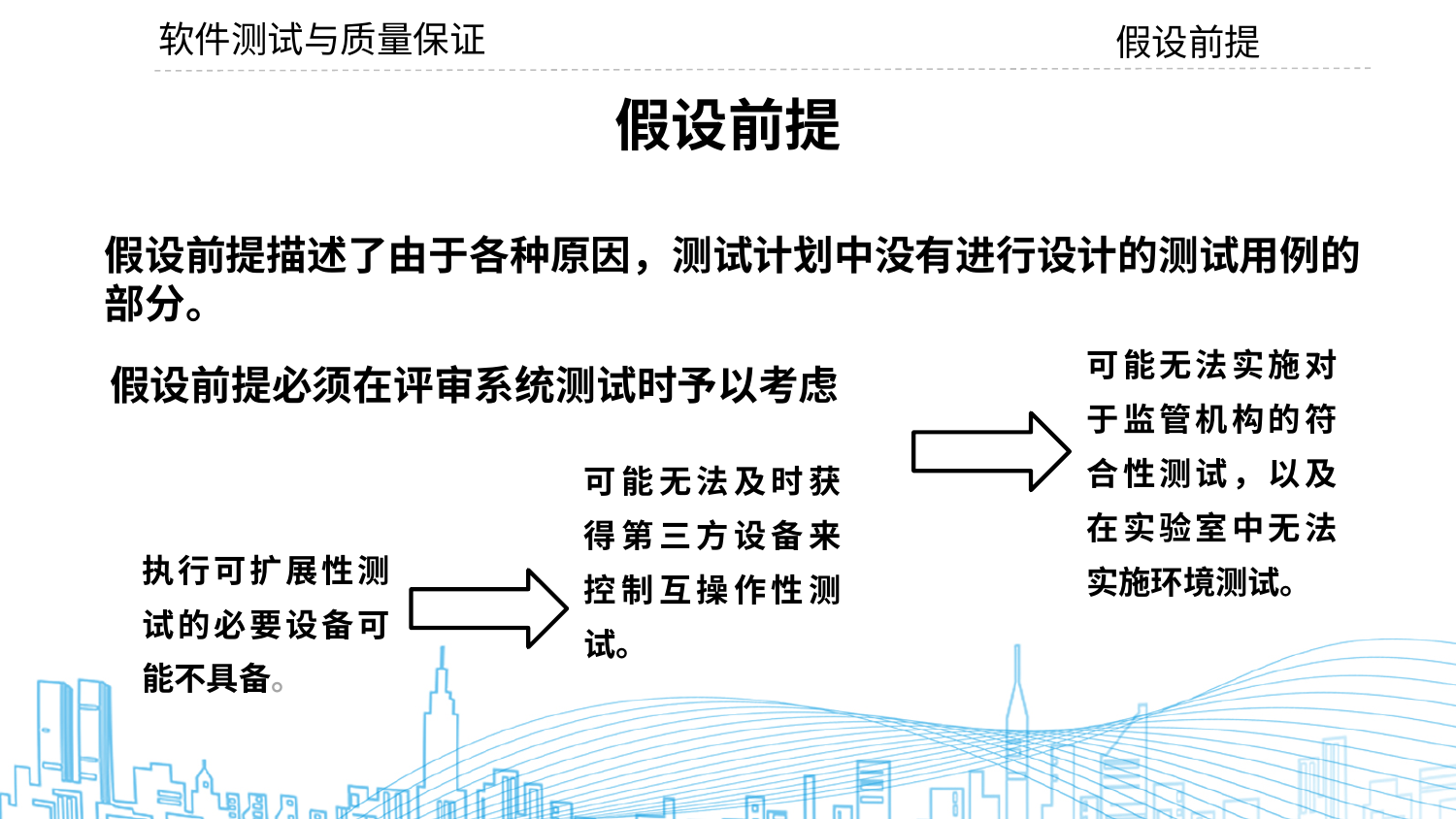

软件测试与质量保证
假设前提
假设前提
假设前提描述了由于各种原因，测试计划中没有进行设计的测试用例的部分。
假设前提必须在评审系统测试时予以考虑

可能无法实施对于监管机构的符合性测试，以及在实验室中无法实施环境测试。

可能无法及时获得第三方设备来控制互操作性测试。

执行可扩展性测试的必要设备可能不具备。